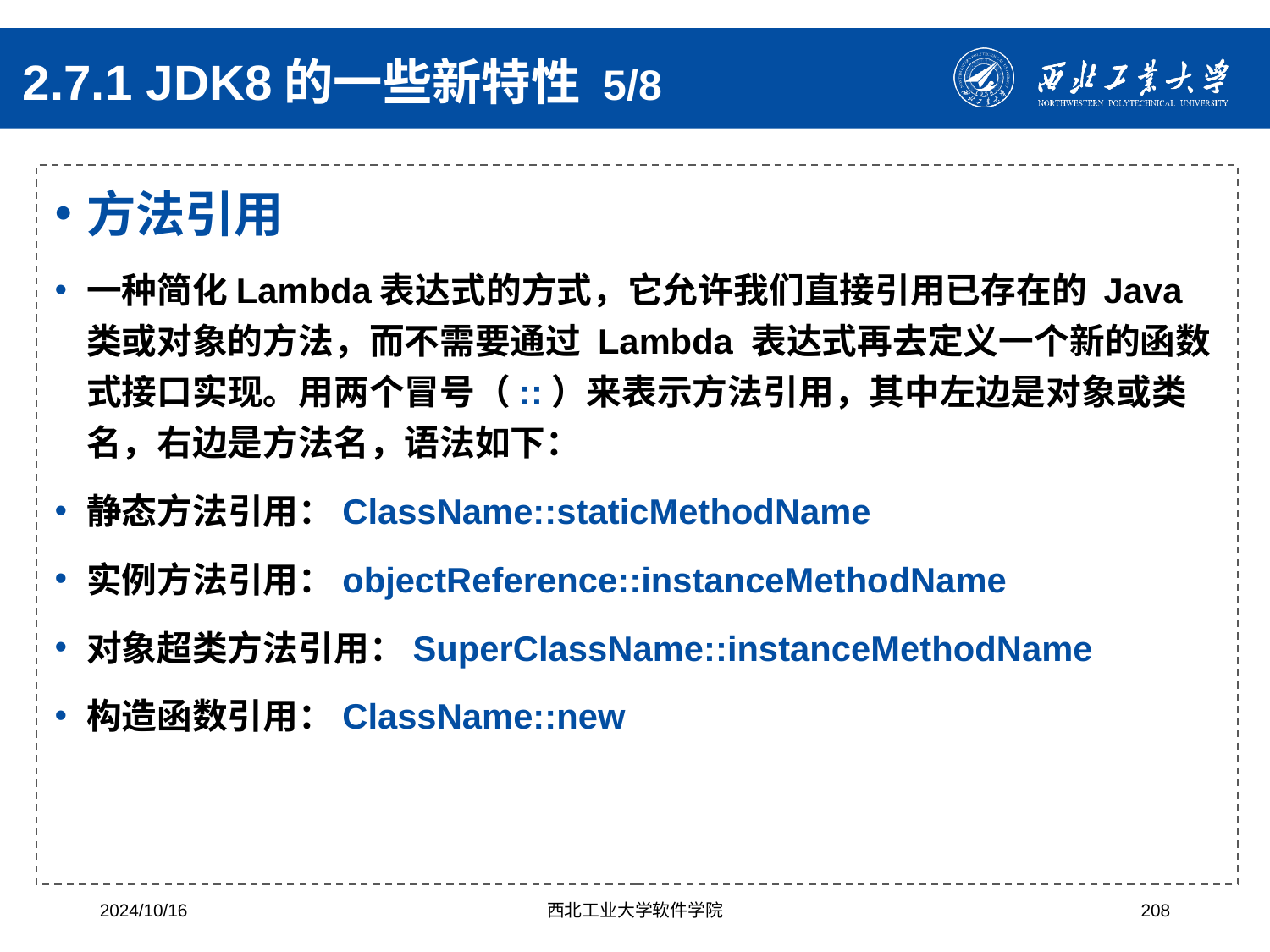

# 2.7.1 JDK8的一些新特性 5/8
方法引用
一种简化Lambda表达式的方式，它允许我们直接引用已存在的 Java 类或对象的方法，而不需要通过 Lambda 表达式再去定义一个新的函数式接口实现。用两个冒号（::）来表示方法引用，其中左边是对象或类名，右边是方法名，语法如下：
静态方法引用：ClassName::staticMethodName
实例方法引用：objectReference::instanceMethodName
对象超类方法引用：SuperClassName::instanceMethodName
构造函数引用：ClassName::new
2024/10/16
西北工业大学软件学院
208